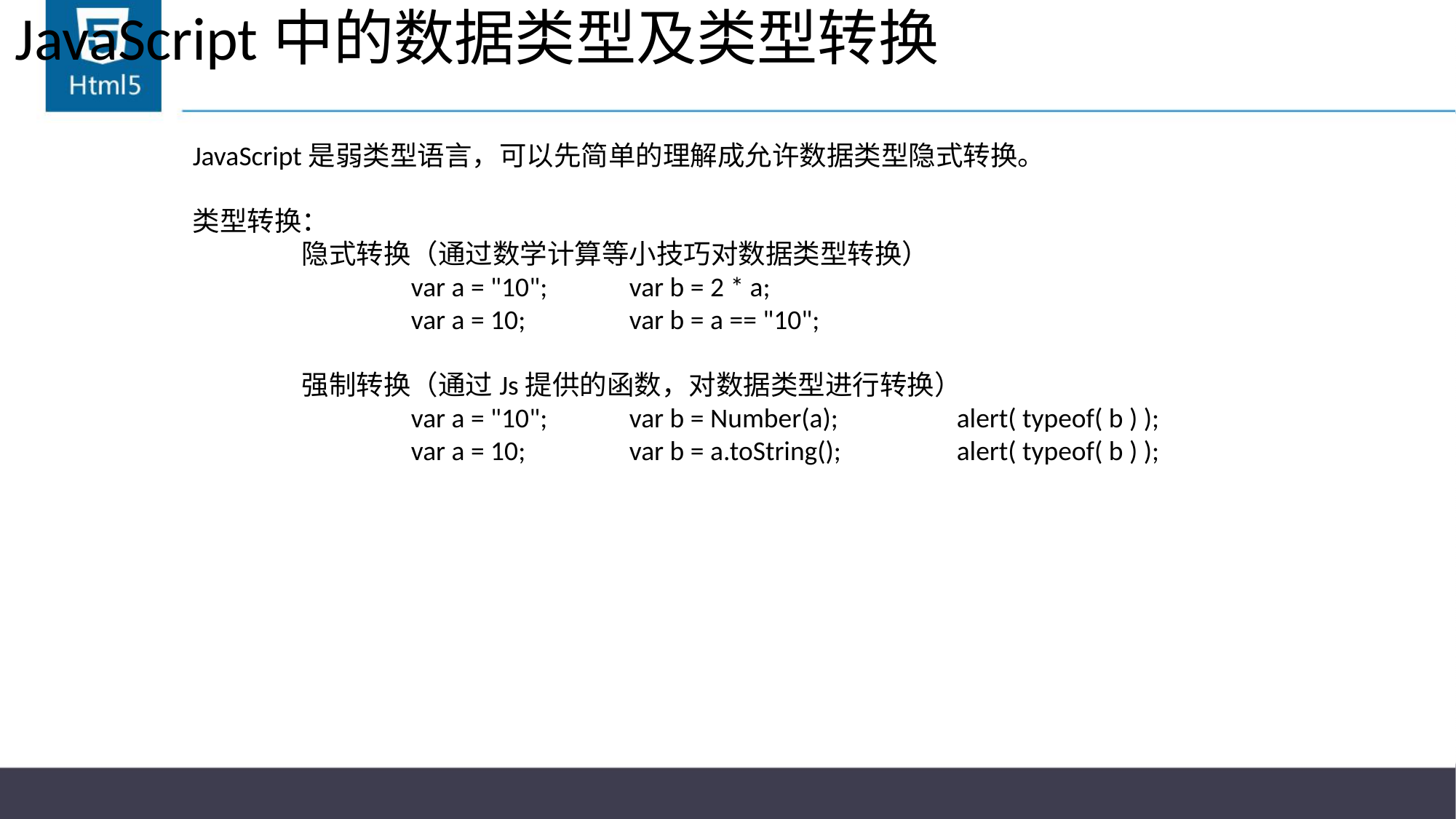

# JavaScript中的数据类型及类型转换
JavaScript是弱类型语言，可以先简单的理解成允许数据类型隐式转换。

类型转换：
	隐式转换（通过数学计算等小技巧对数据类型转换）
		var a = "10";	var b = 2 * a;
		var a = 10;	var b = a == "10";

	强制转换（通过Js提供的函数，对数据类型进行转换）
		var a = "10";	var b = Number(a);		alert( typeof( b ) );
		var a = 10;	var b = a.toString();		alert( typeof( b ) );